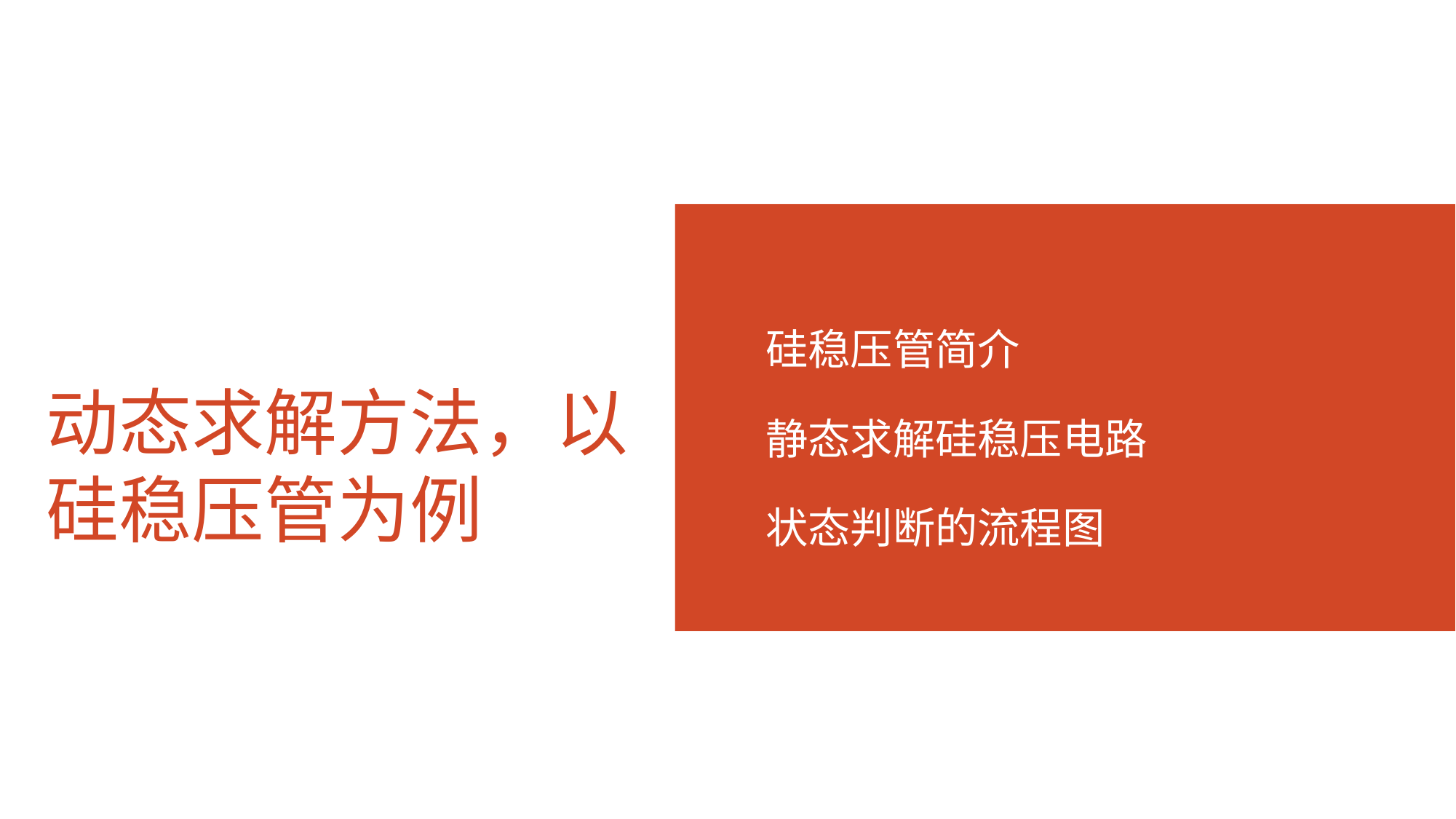

硅稳压管简介
静态求解硅稳压电路
状态判断的流程图
# 动态求解方法，以硅稳压管为例